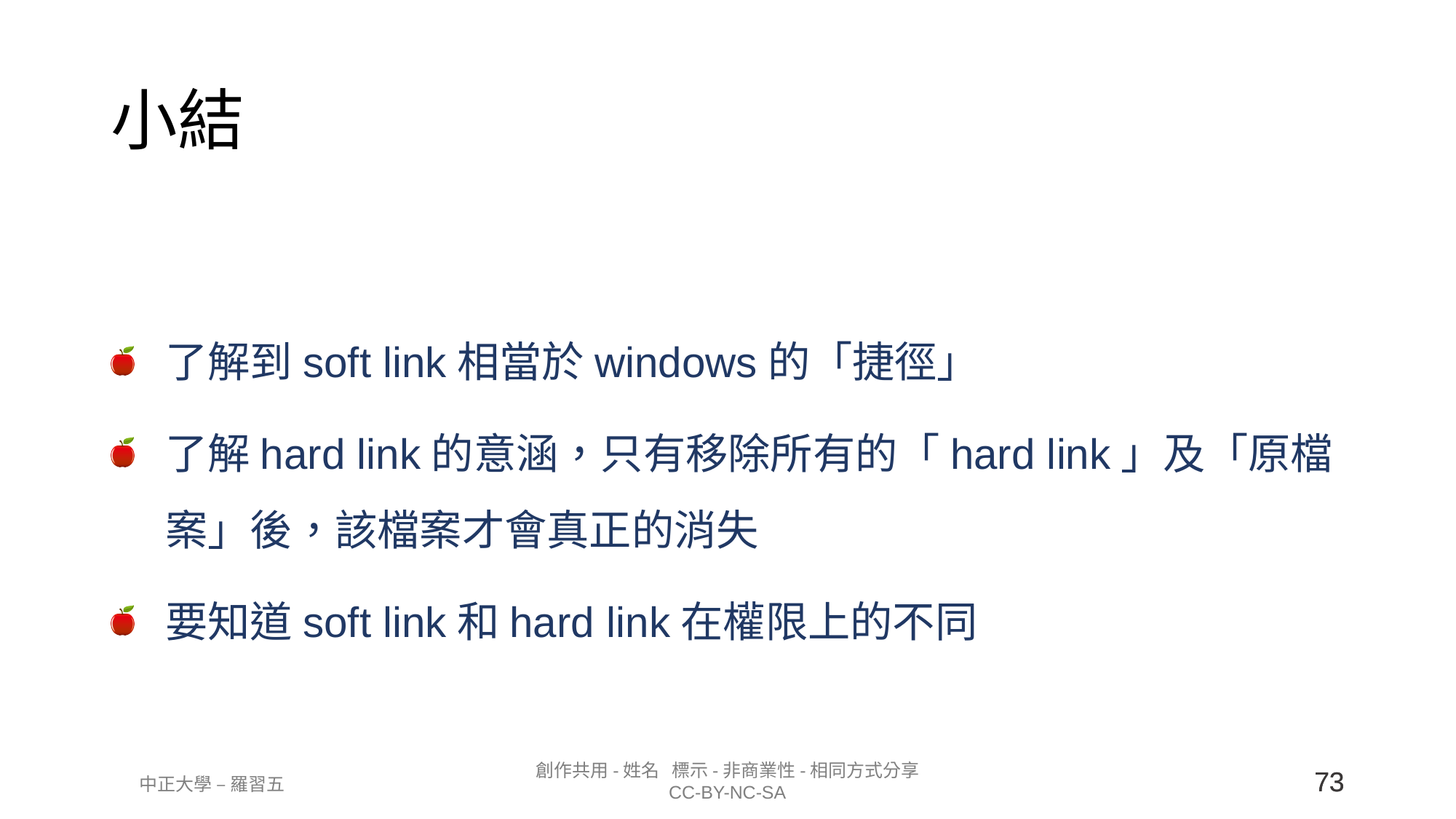

# 小結
了解到soft link相當於windows的「捷徑」
了解hard link的意涵，只有移除所有的「hard link」及「原檔案」後，該檔案才會真正的消失
要知道soft link和hard link在權限上的不同